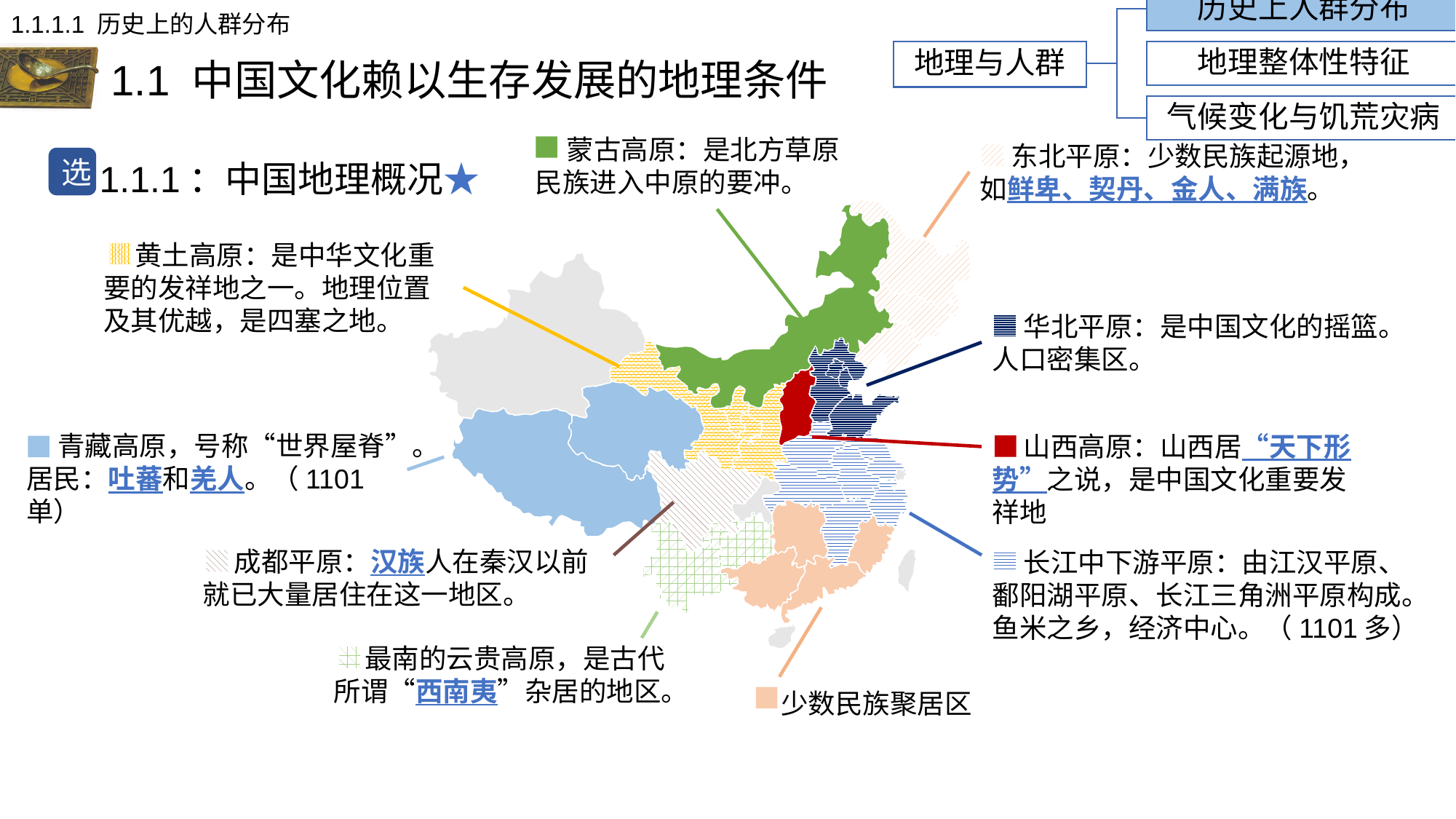

历史上人群分布
1.1.1.1 历史上的人群分布

地理与人群
地理整体性特征
# 1.1 中国文化赖以生存发展的地理条件

气候变化与饥荒灾病
    蒙古高原：是北方草原民族进入中原的要冲。
1.1.1：中国地理概况★
    东北平原：少数民族起源地，如鲜卑、契丹、金人、满族。

选

    黄土高原：是中华文化重要的发祥地之一。地理位置及其优越，是四塞之地。

    华北平原：是中国文化的摇篮。人口密集区。

    青藏高原，号称“世界屋脊”。
居民：吐蕃和羌人。（1101单）
    山西高原：山西居“天下形势”之说，是中国文化重要发祥地

    成都平原：汉族人在秦汉以前就已大量居住在这一地区。
    长江中下游平原：由江汉平原、鄱阳湖平原、长江三角洲平原构成。鱼米之乡，经济中心。（1101多）

    最南的云贵高原，是古代所谓“西南夷”杂居的地区。

少数民族聚居区

23